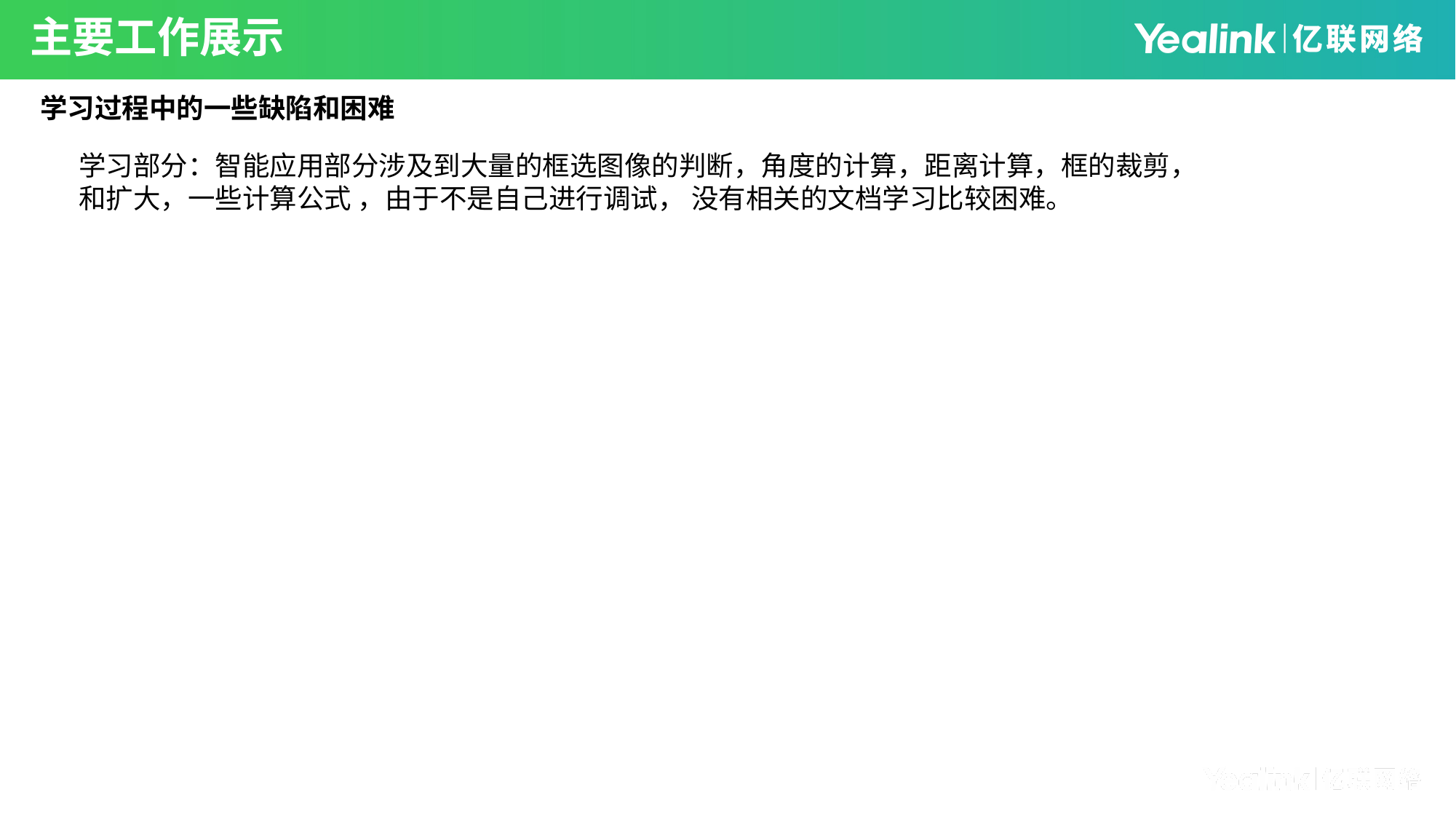

主要工作展示

学习过程中的一些缺陷和困难
学习部分：智能应用部分涉及到大量的框选图像的判断，角度的计算，距离计算，框的裁剪，和扩大，一些计算公式 ，由于不是自己进行调试， 没有相关的文档学习比较困难。